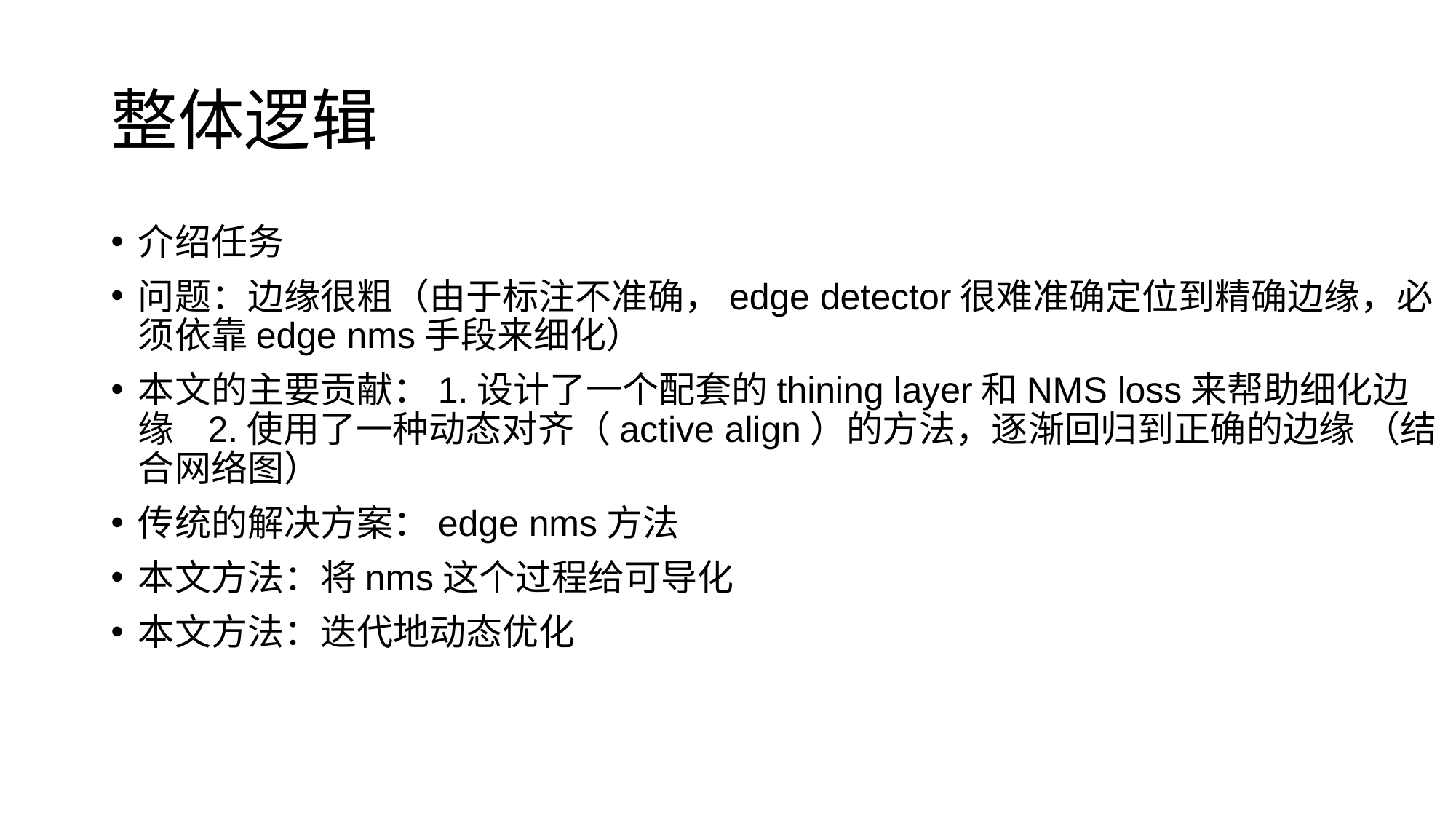

# 整体逻辑
介绍任务
问题：边缘很粗（由于标注不准确，edge detector很难准确定位到精确边缘，必须依靠edge nms手段来细化）
本文的主要贡献：1.设计了一个配套的thining layer和NMS loss来帮助细化边缘   2.使用了一种动态对齐（active align）的方法，逐渐回归到正确的边缘 （结合网络图）
传统的解决方案：edge nms方法
本文方法：将nms这个过程给可导化
本文方法：迭代地动态优化